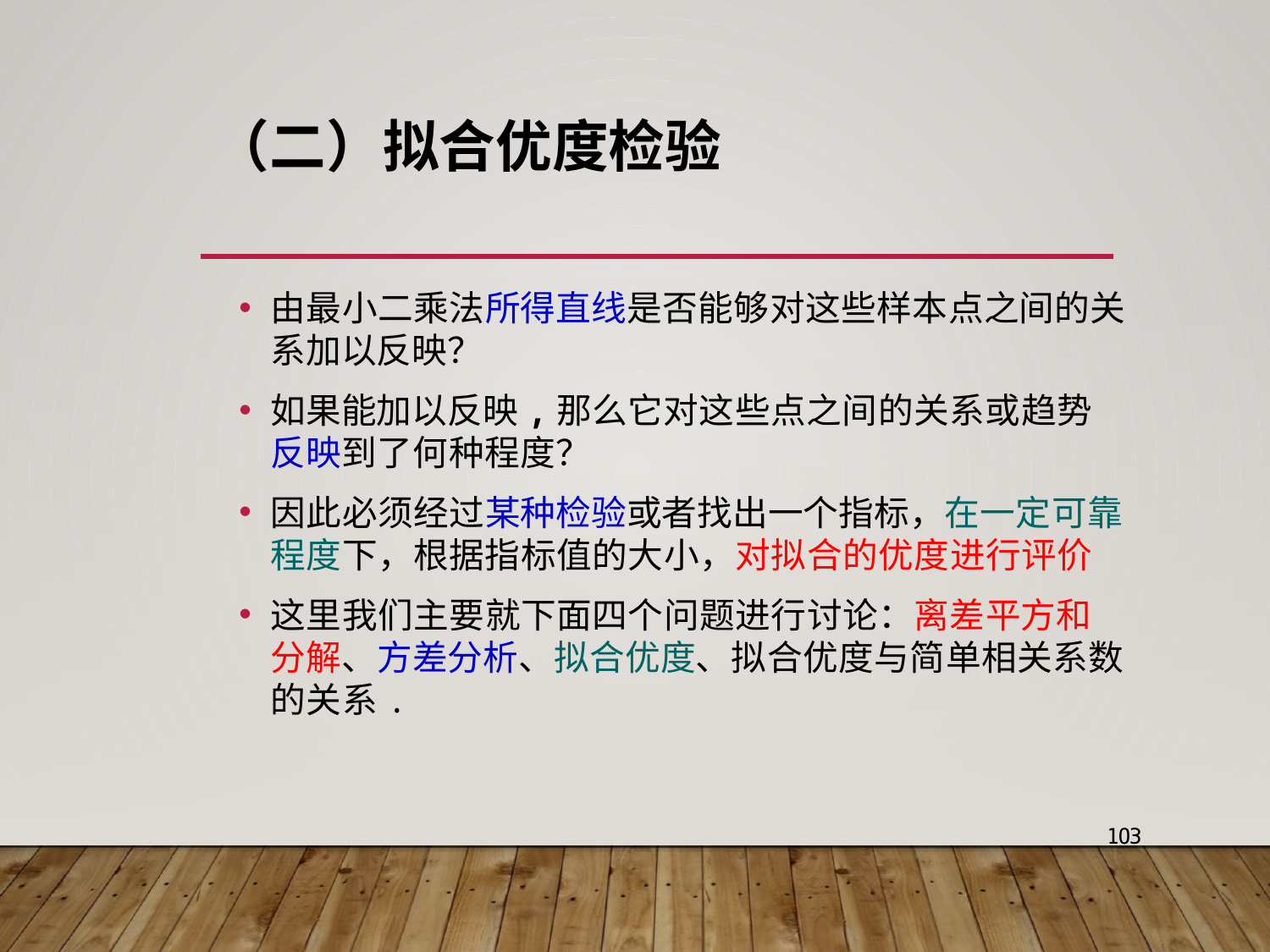

# （二）拟合优度检验
由最小二乘法所得直线是否能够对这些样本点之间的关系加以反映？
如果能加以反映,那么它对这些点之间的关系或趋势反映到了何种程度？
因此必须经过某种检验或者找出一个指标，在一定可靠程度下，根据指标值的大小，对拟合的优度进行评价
这里我们主要就下面四个问题进行讨论：离差平方和分解、方差分析、拟合优度、拟合优度与简单相关系数的关系.

103